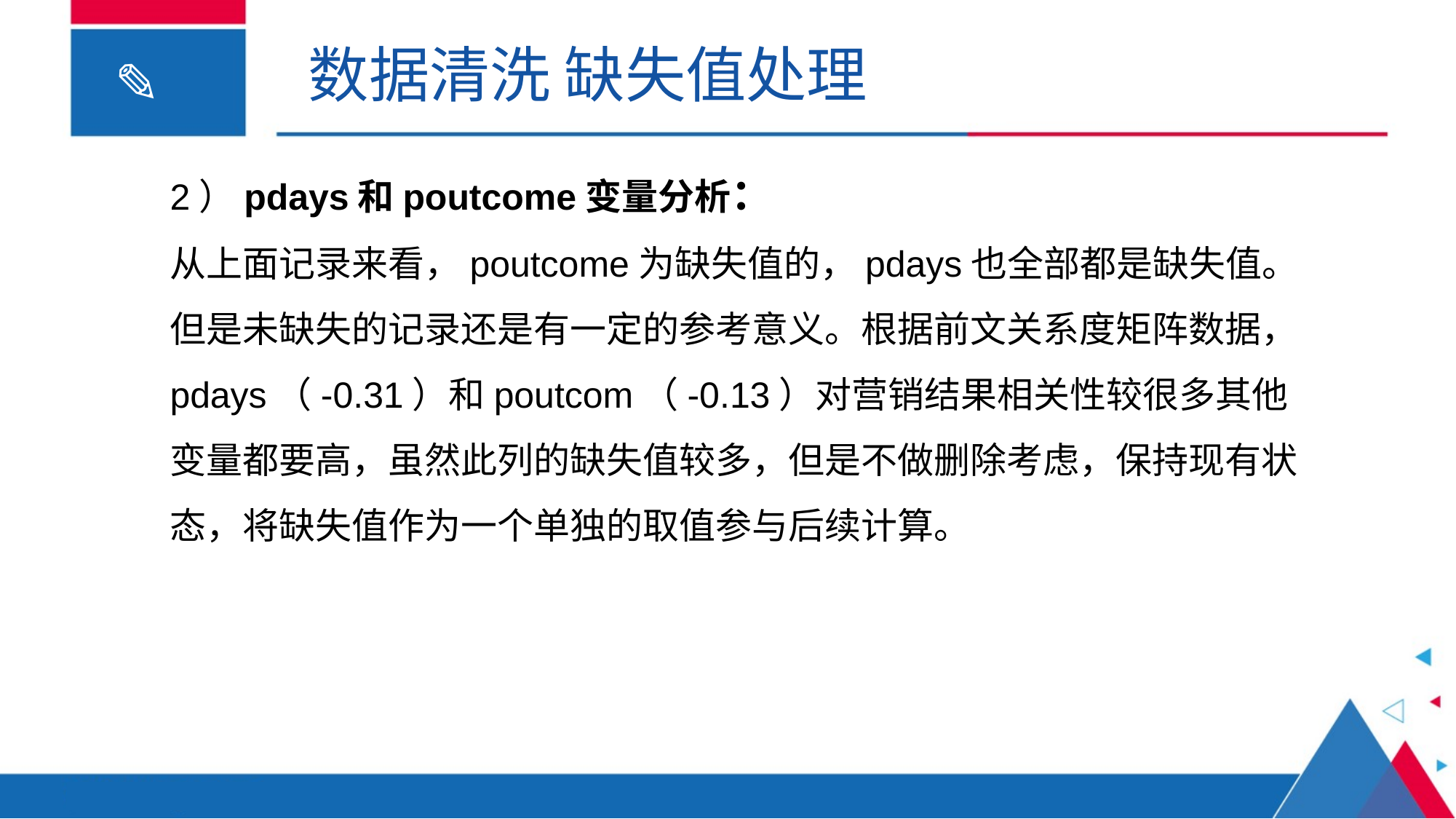

数据清洗 缺失值处理
2）pdays和poutcome变量分析：
从上面记录来看，poutcome为缺失值的，pdays也全部都是缺失值。但是未缺失的记录还是有一定的参考意义。根据前文关系度矩阵数据，pdays（-0.31）和poutcom（-0.13）对营销结果相关性较很多其他变量都要高，虽然此列的缺失值较多，但是不做删除考虑，保持现有状态，将缺失值作为一个单独的取值参与后续计算。